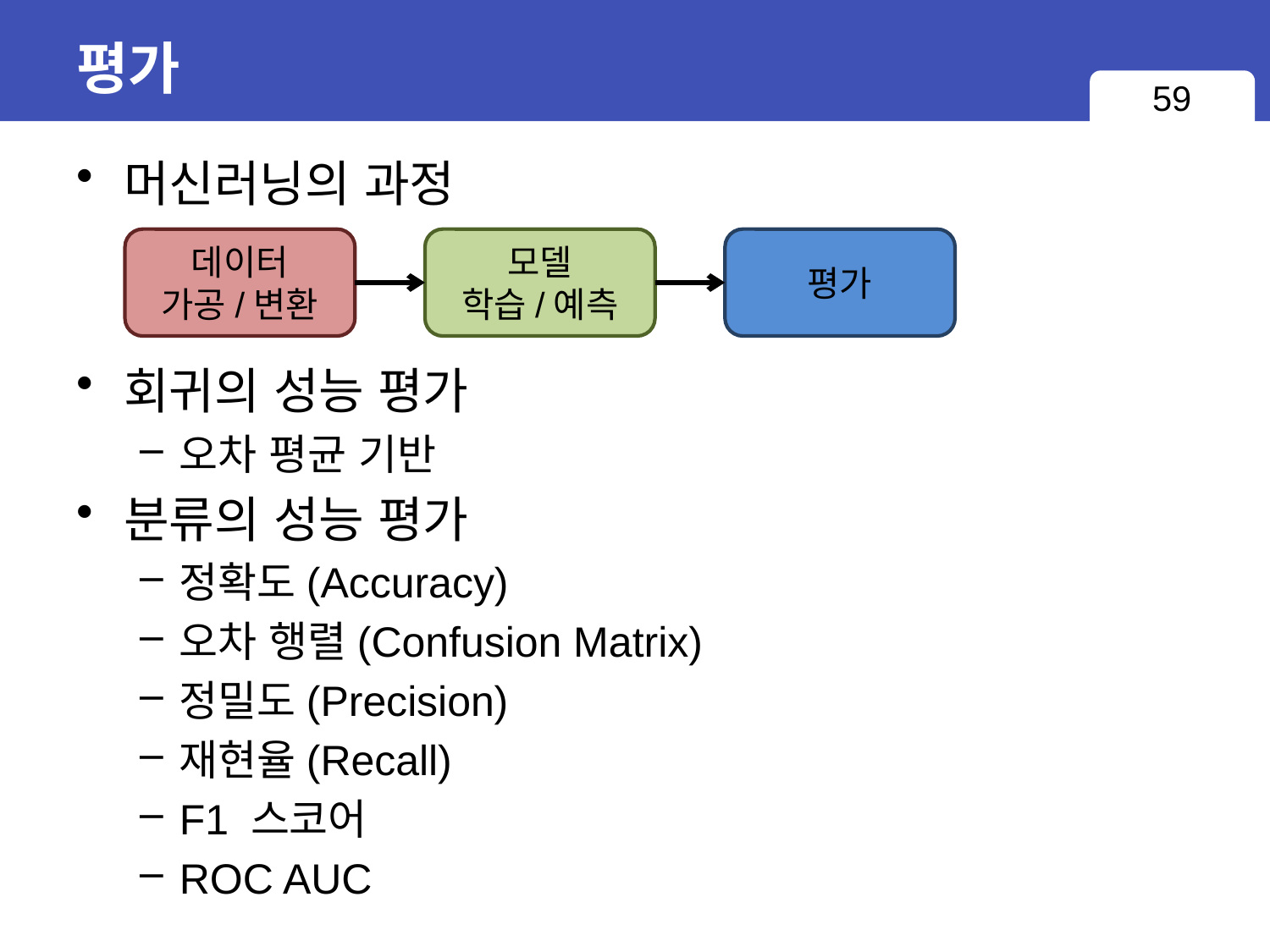

# 평가
59
머신러닝의 과정

회귀의 성능 평가
오차 평균 기반
분류의 성능 평가
정확도(Accuracy)
오차 행렬(Confusion Matrix)
정밀도(Precision)
재현율(Recall)
F1 스코어
ROC AUC
데이터
가공/변환
모델
학습/예측
평가